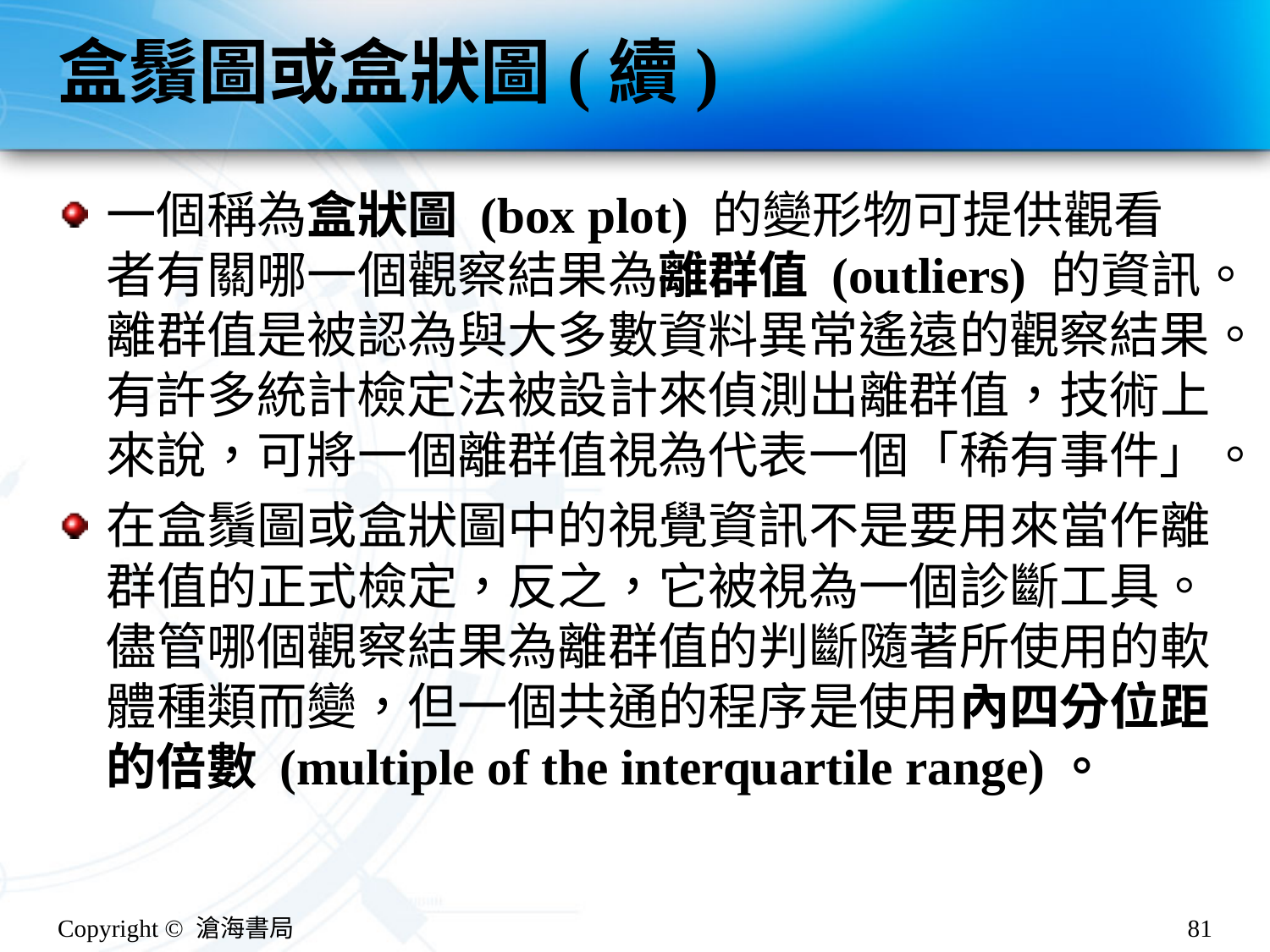

# 盒鬚圖或盒狀圖(續)
一個稱為盒狀圖 (box plot) 的變形物可提供觀看者有關哪一個觀察結果為離群值 (outliers) 的資訊。離群值是被認為與大多數資料異常遙遠的觀察結果。有許多統計檢定法被設計來偵測出離群值，技術上來說，可將一個離群值視為代表一個「稀有事件」。
在盒鬚圖或盒狀圖中的視覺資訊不是要用來當作離群值的正式檢定，反之，它被視為一個診斷工具。儘管哪個觀察結果為離群值的判斷隨著所使用的軟體種類而變，但一個共通的程序是使用內四分位距的倍數 (multiple of the interquartile range)。
Copyright © 滄海書局
81